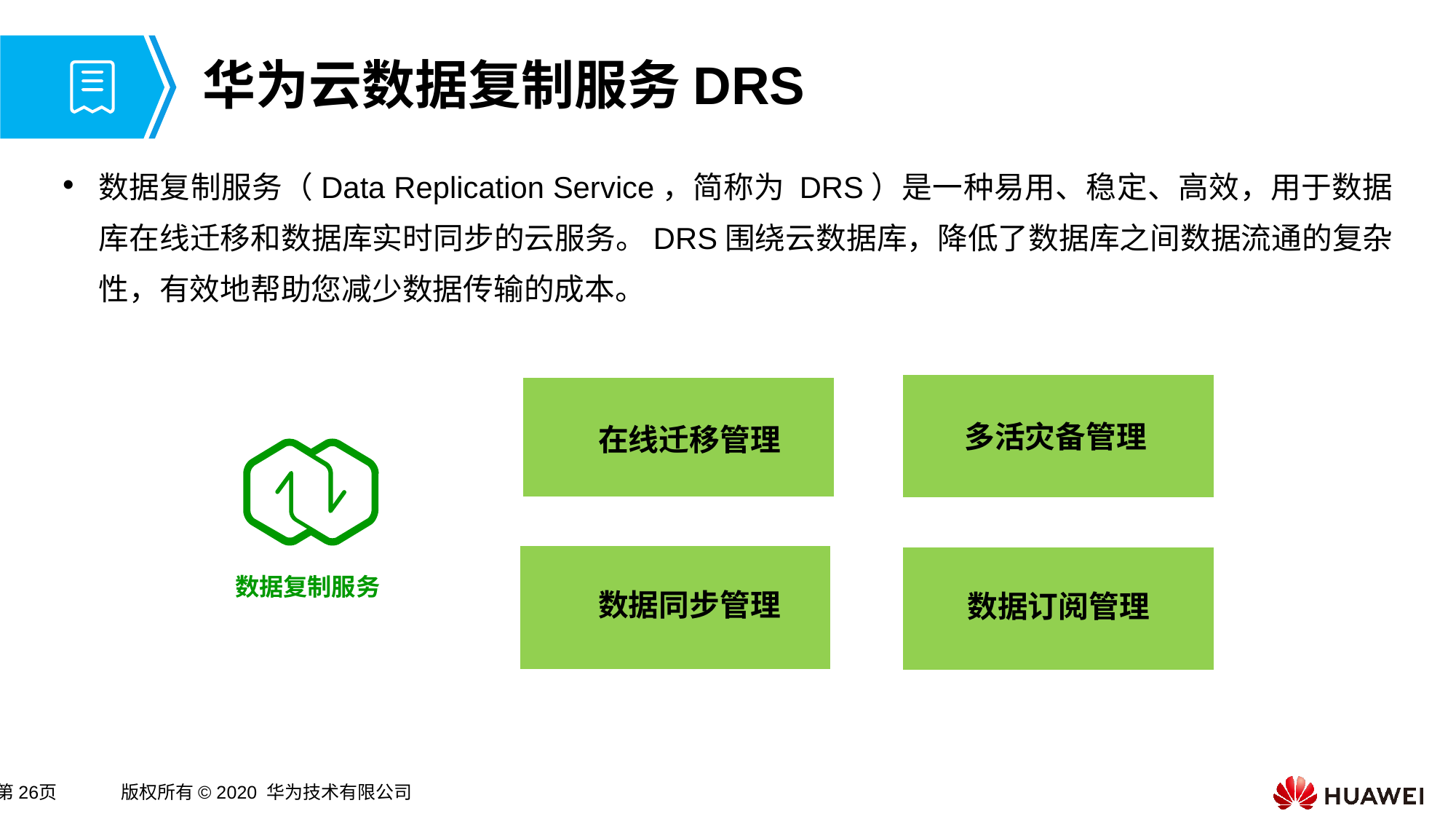

# 华为云数据复制服务DRS
数据复制服务（Data Replication Service，简称为 DRS）是一种易用、稳定、高效，用于数据库在线迁移和数据库实时同步的云服务。DRS围绕云数据库，降低了数据库之间数据流通的复杂性，有效地帮助您减少数据传输的成本。

多活灾备管理

在线迁移管理

数据复制服务

数据同步管理

数据订阅管理